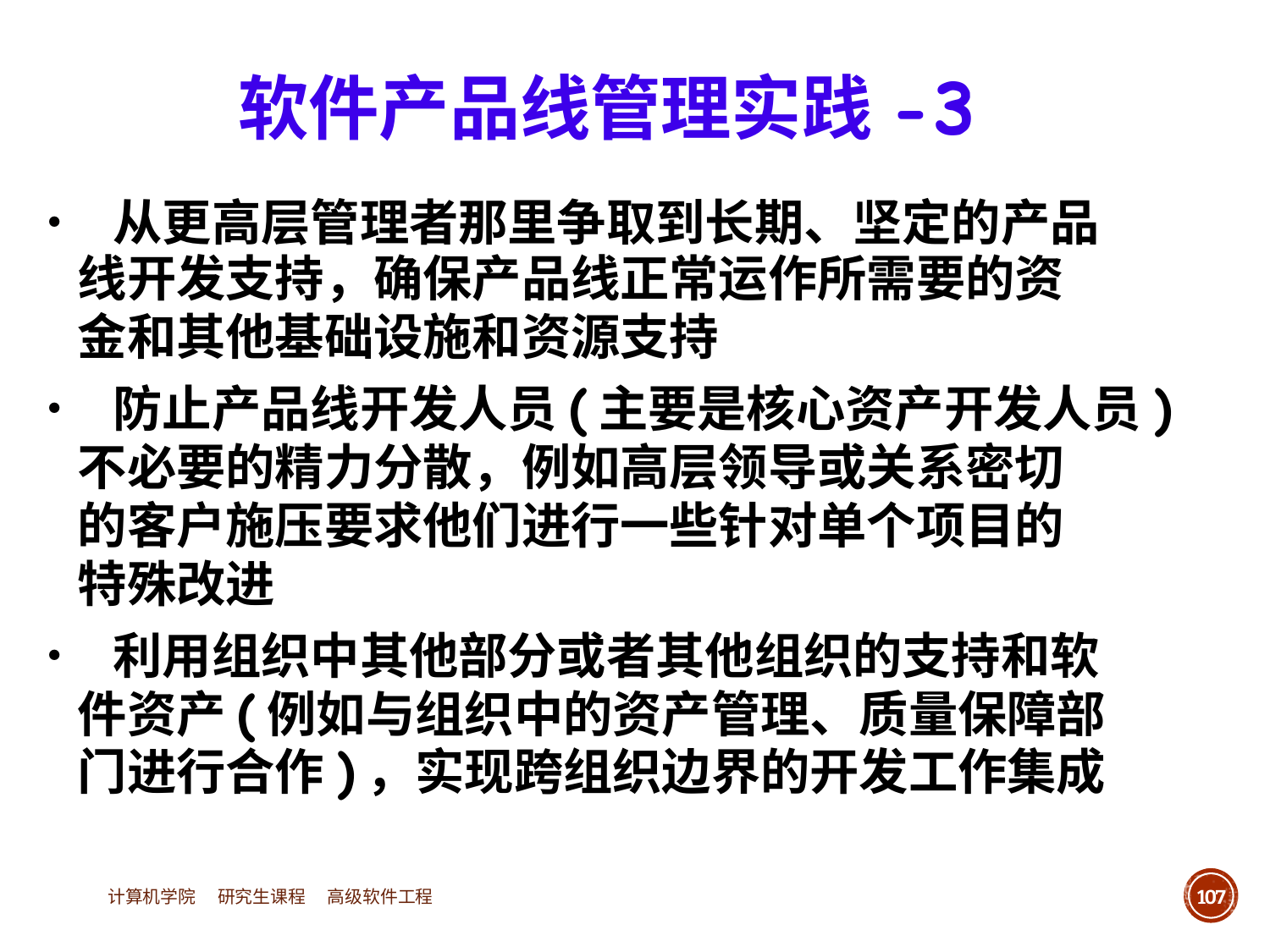

软件产品线管理实践-3

•  从更高层管理者那里争取到长期、坚定的产品
	线开发支持，确保产品线正常运作所需要的资
	金和其他基础设施和资源支持
•  防止产品线开发人员(主要是核心资产开发人员)
	不必要的精力分散，例如高层领导或关系密切
	的客户施压要求他们进行一些针对单个项目的
	特殊改进
•  利用组织中其他部分或者其他组织的支持和软
	件资产(例如与组织中的资产管理、质量保障部
	门进行合作)，实现跨组织边界的开发工作集成
计算机学院    研究生课程    高级软件工程
107